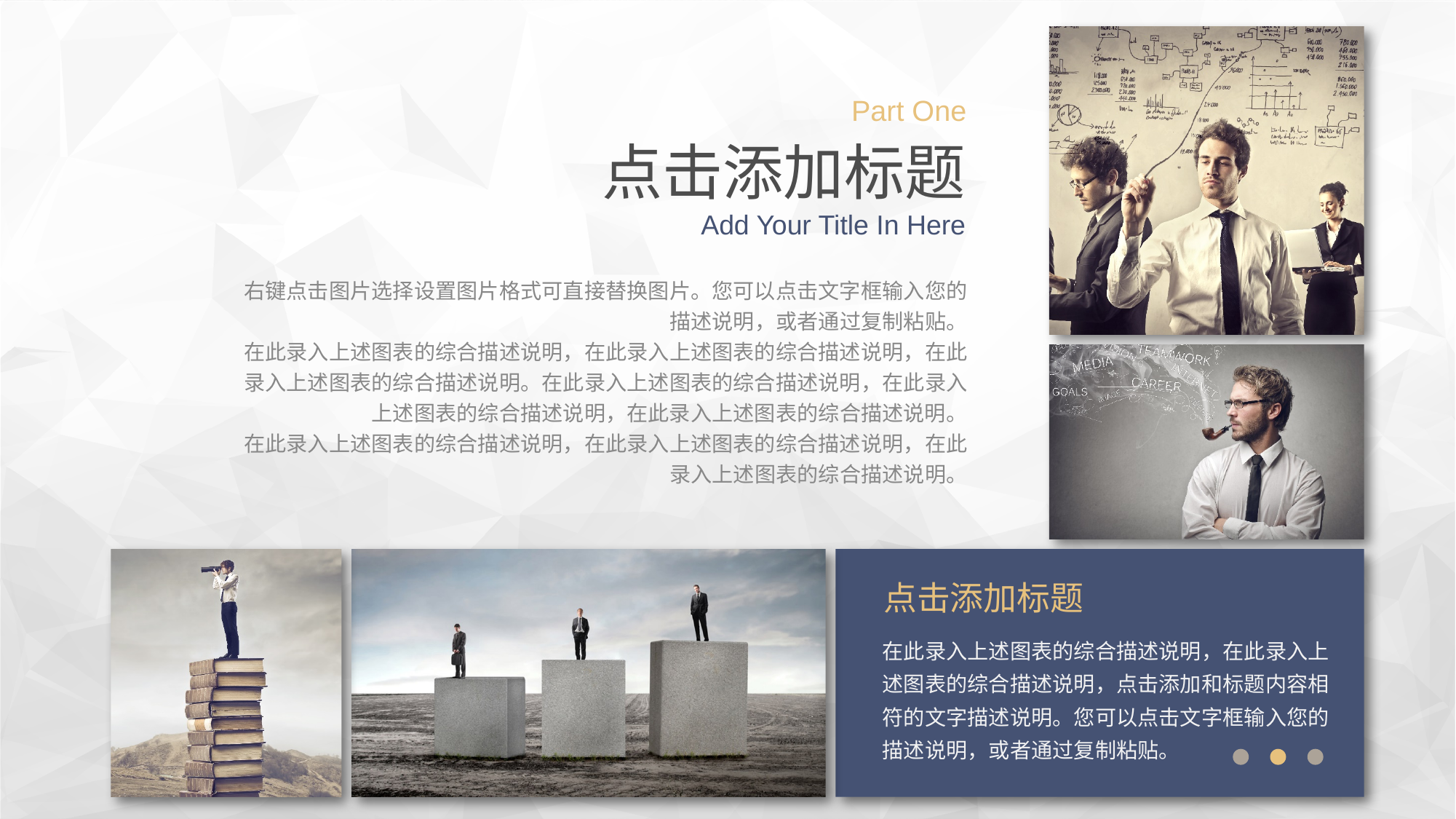

Part One
点击添加标题
Add Your Title In Here
右键点击图片选择设置图片格式可直接替换图片。您可以点击文字框输入您的描述说明，或者通过复制粘贴。
在此录入上述图表的综合描述说明，在此录入上述图表的综合描述说明，在此录入上述图表的综合描述说明。在此录入上述图表的综合描述说明，在此录入上述图表的综合描述说明，在此录入上述图表的综合描述说明。
在此录入上述图表的综合描述说明，在此录入上述图表的综合描述说明，在此录入上述图表的综合描述说明。

点击添加标题
在此录入上述图表的综合描述说明，在此录入上述图表的综合描述说明，点击添加和标题内容相符的文字描述说明。您可以点击文字框输入您的描述说明，或者通过复制粘贴。